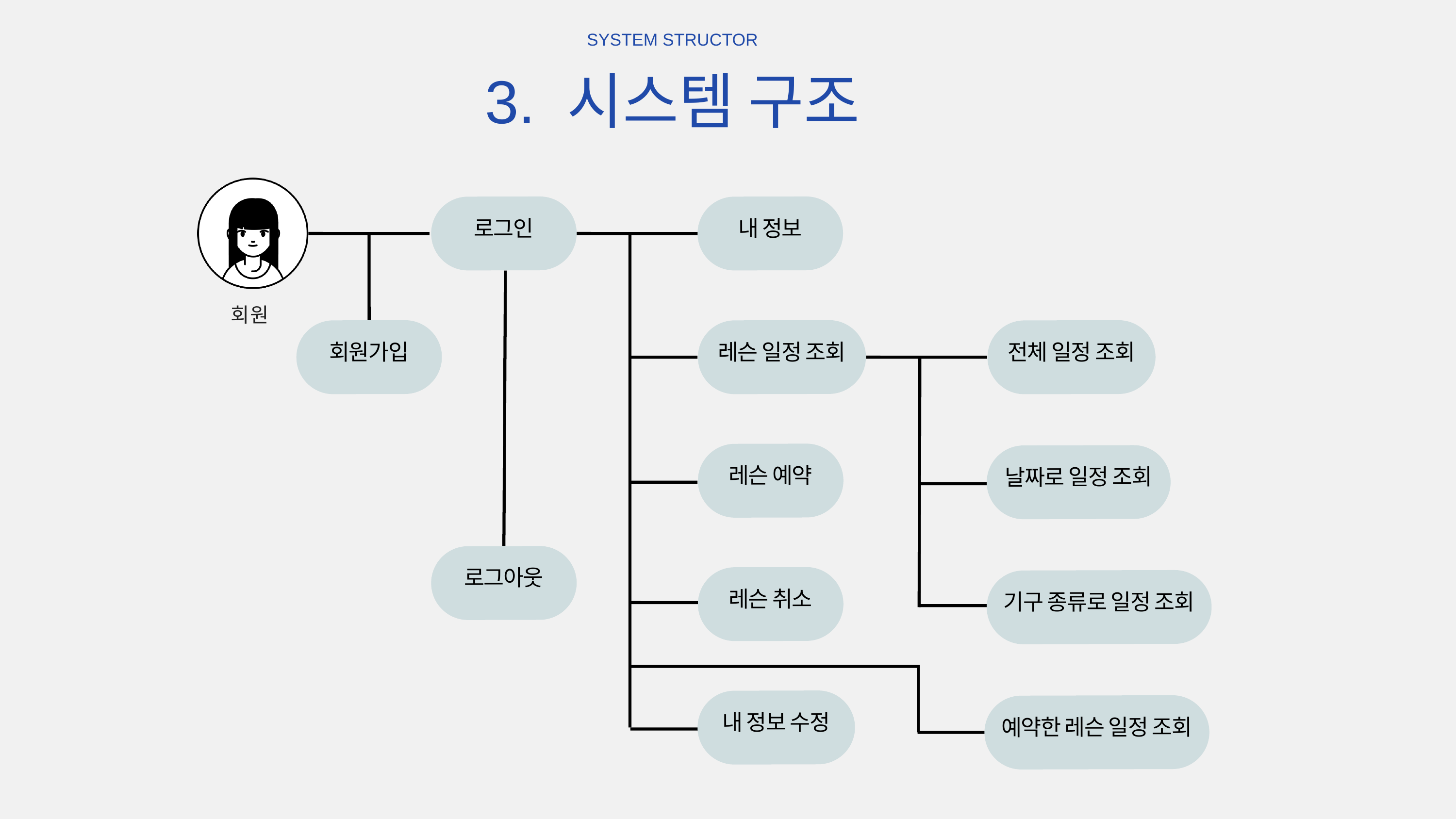

SYSTEM STRUCTOR
3. 시스템 구조

로그인

내 정보

회원

레슨 일정 조회

회원가입

전체 일정 조회

레슨 예약

날짜로 일정 조회

로그아웃

레슨 취소

기구 종류로 일정 조회

내 정보 수정

예약한 레슨 일정 조회